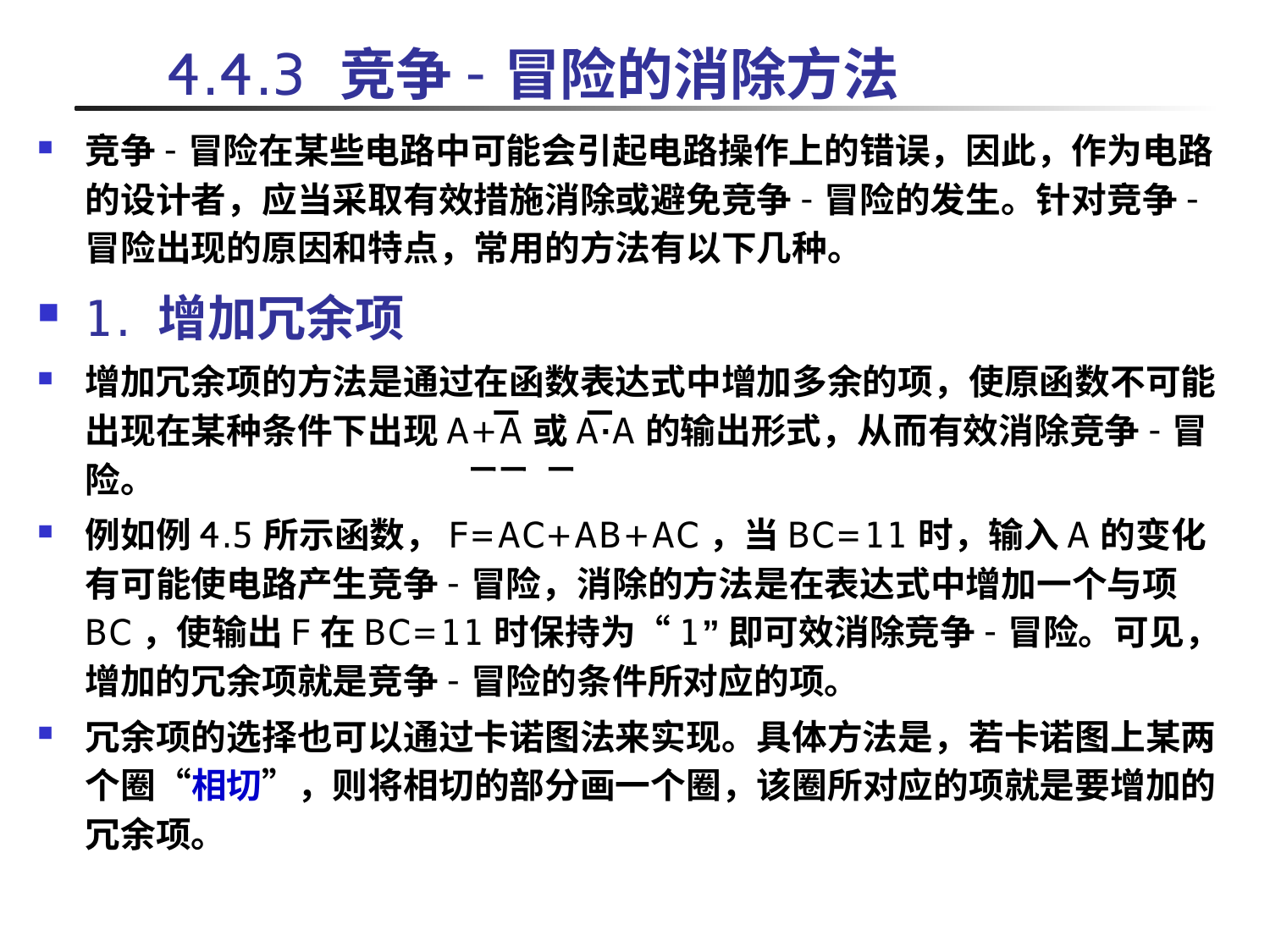

# 4.4.3 竞争-冒险的消除方法
竞争-冒险在某些电路中可能会引起电路操作上的错误，因此，作为电路的设计者，应当采取有效措施消除或避免竞争-冒险的发生。针对竞争-冒险出现的原因和特点，常用的方法有以下几种。
1. 增加冗余项
增加冗余项的方法是通过在函数表达式中增加多余的项，使原函数不可能出现在某种条件下出现A+A或A·A的输出形式，从而有效消除竞争-冒险。
例如例4.5所示函数，F=AC+AB+AC，当BC=11时，输入A的变化有可能使电路产生竞争-冒险，消除的方法是在表达式中增加一个与项BC，使输出F在BC=11时保持为“1”即可效消除竞争-冒险。可见，增加的冗余项就是竞争-冒险的条件所对应的项。
冗余项的选择也可以通过卡诺图法来实现。具体方法是，若卡诺图上某两个圈“相切”，则将相切的部分画一个圈，该圈所对应的项就是要增加的冗余项。